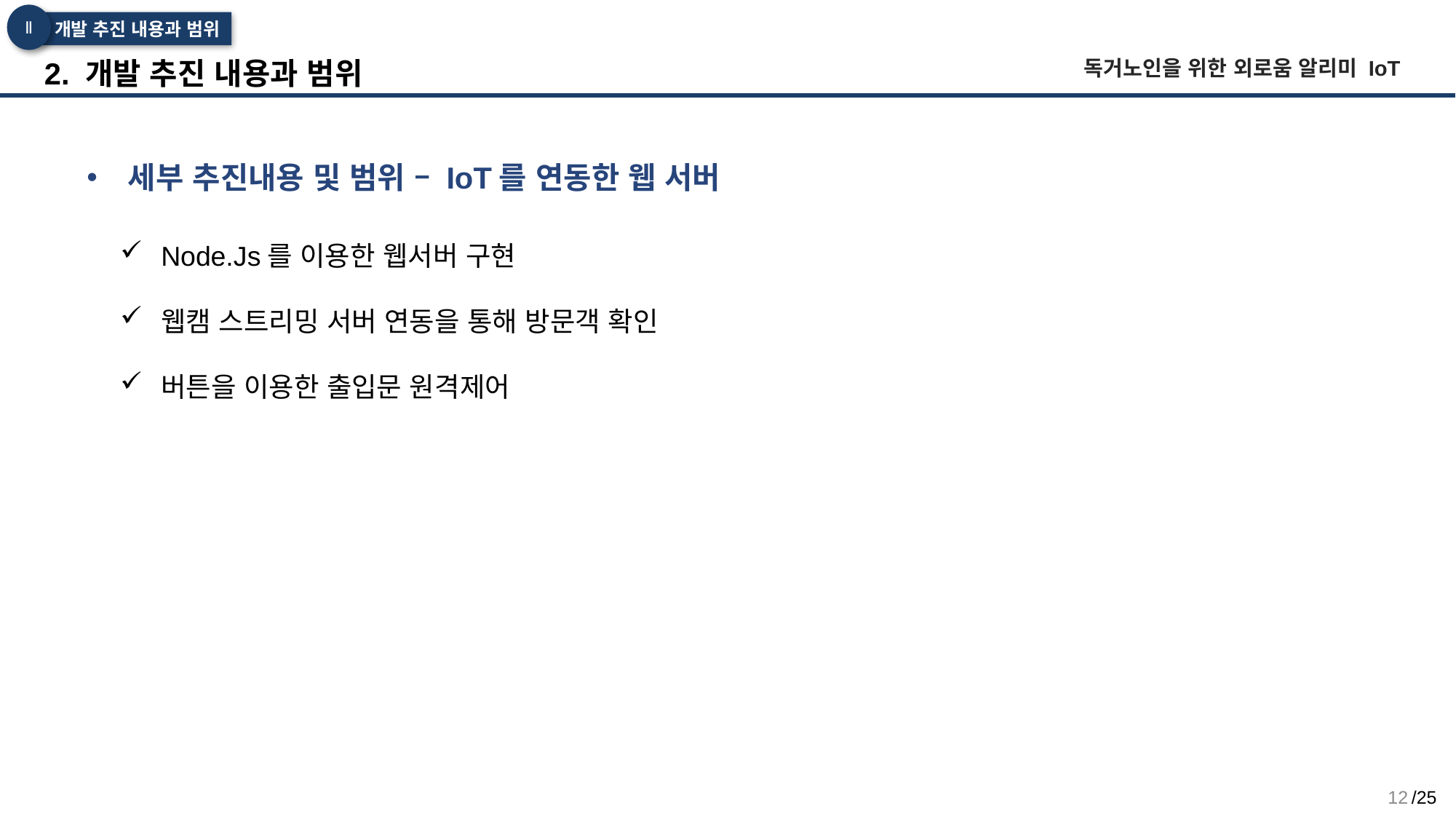

Ⅱ
개발 추진 내용과 범위
    2. 개발 추진 내용과 범위
독거노인을 위한 외로움 알리미 IoT
세부 추진내용 및 범위 – IoT를 연동한 웹 서버

Node.Js를 이용한 웹서버 구현

웹캠 스트리밍 서버 연동을 통해 방문객 확인

버튼을 이용한 출입문 원격제어

12